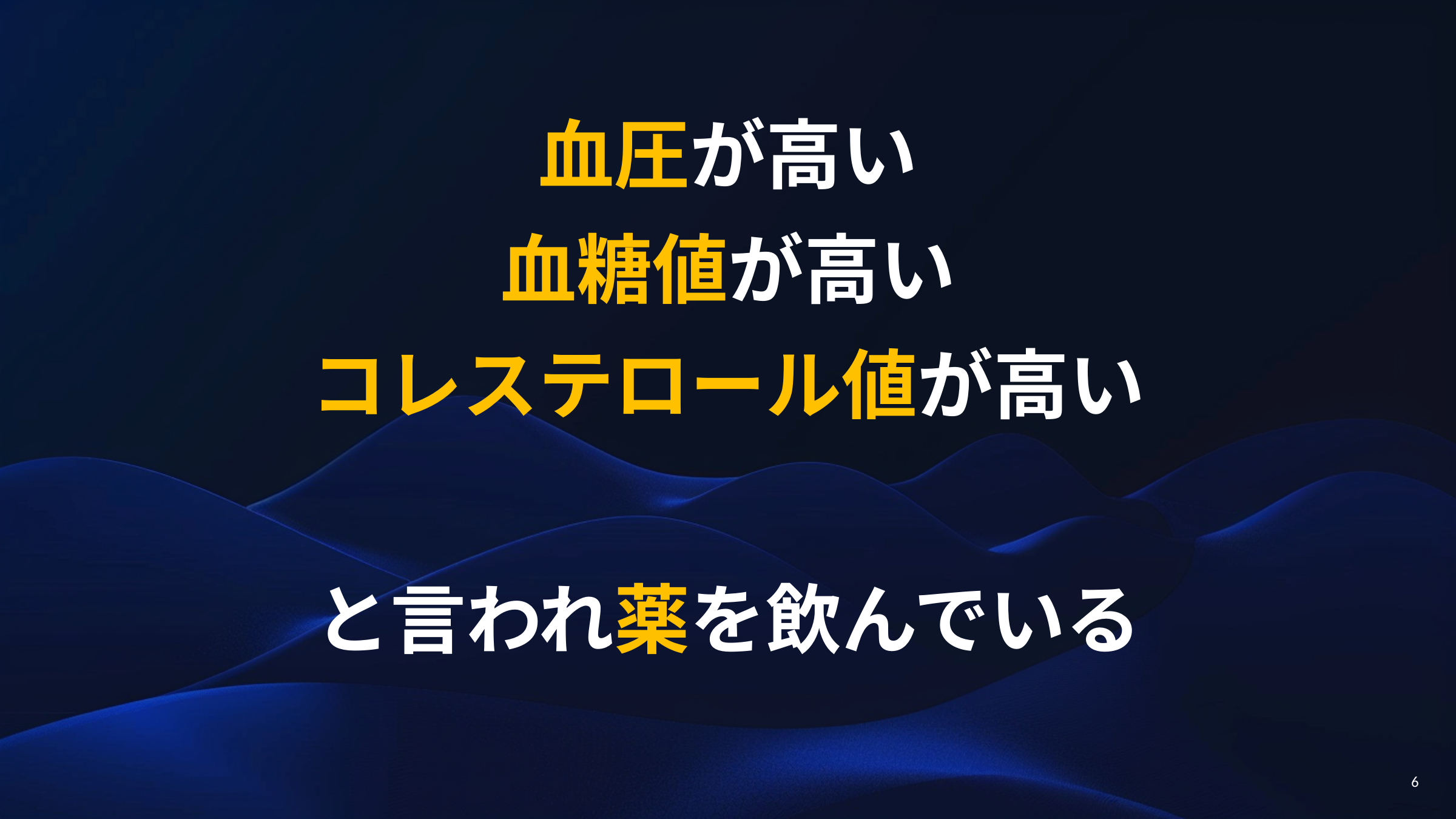

血圧が高い

血糖値が高い

コレステロール値が高い

と言われ薬を飲んでいる
6